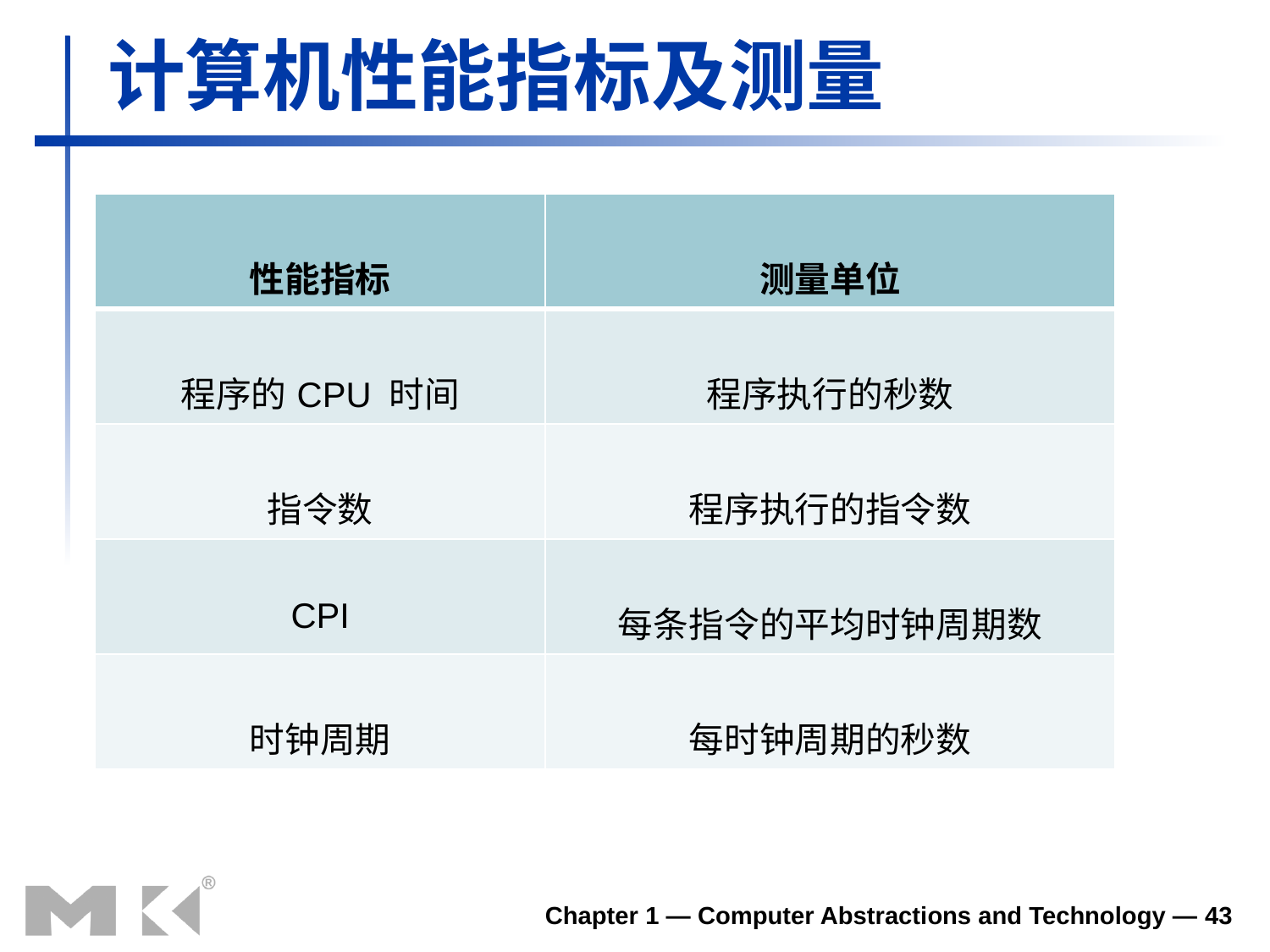

# 计算机性能指标及测量
| 性能指标 | 测量单位 |
| --- | --- |
| 程序的CPU 时间 | 程序执行的秒数 |
| 指令数 | 程序执行的指令数 |
| CPI | 每条指令的平均时钟周期数 |
| 时钟周期 | 每时钟周期的秒数 |
Chapter 1 — Computer Abstractions and Technology — 43